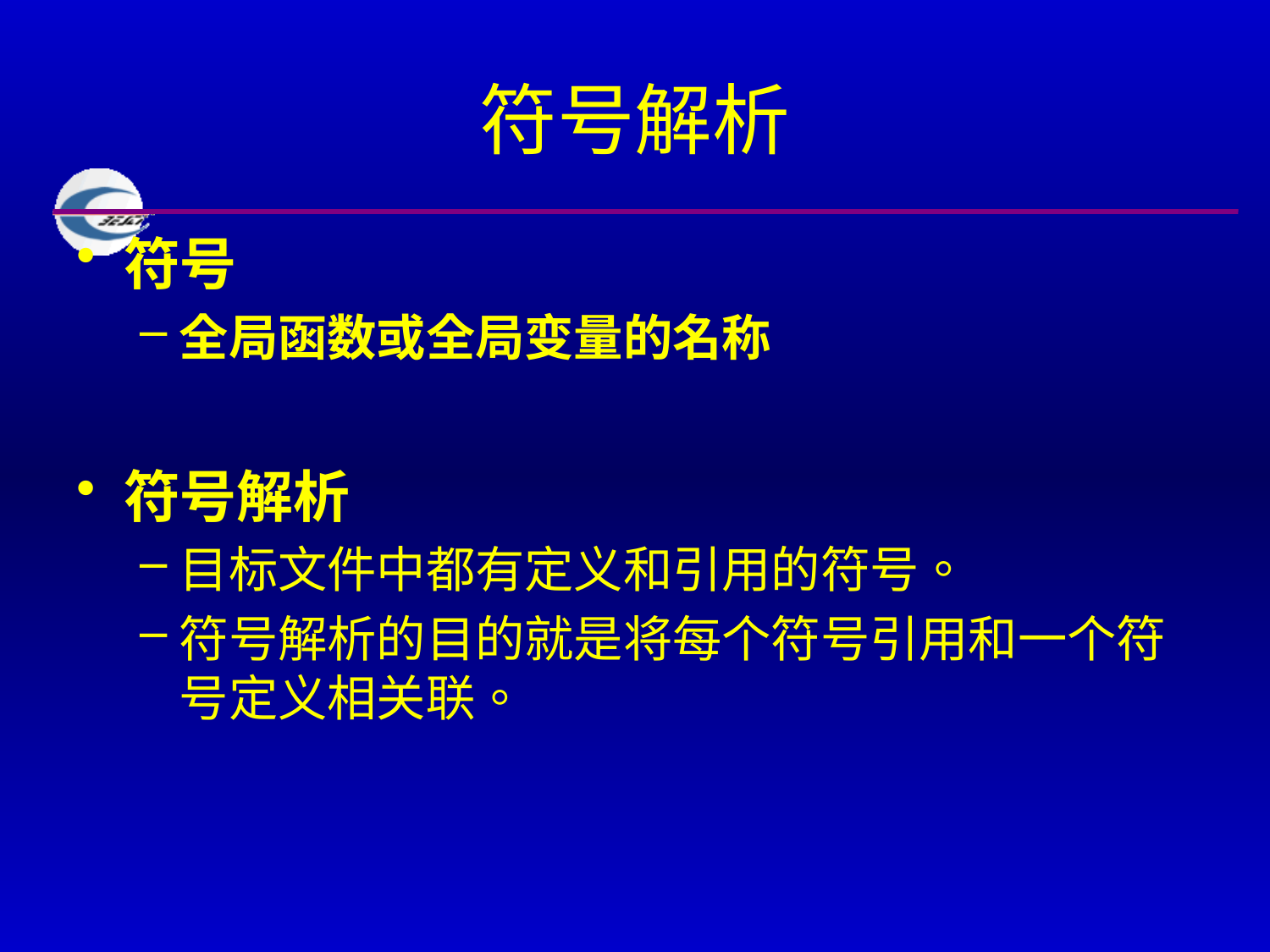

# 符号解析
符号
全局函数或全局变量的名称

符号解析
目标文件中都有定义和引用的符号。
符号解析的目的就是将每个符号引用和一个符号定义相关联。